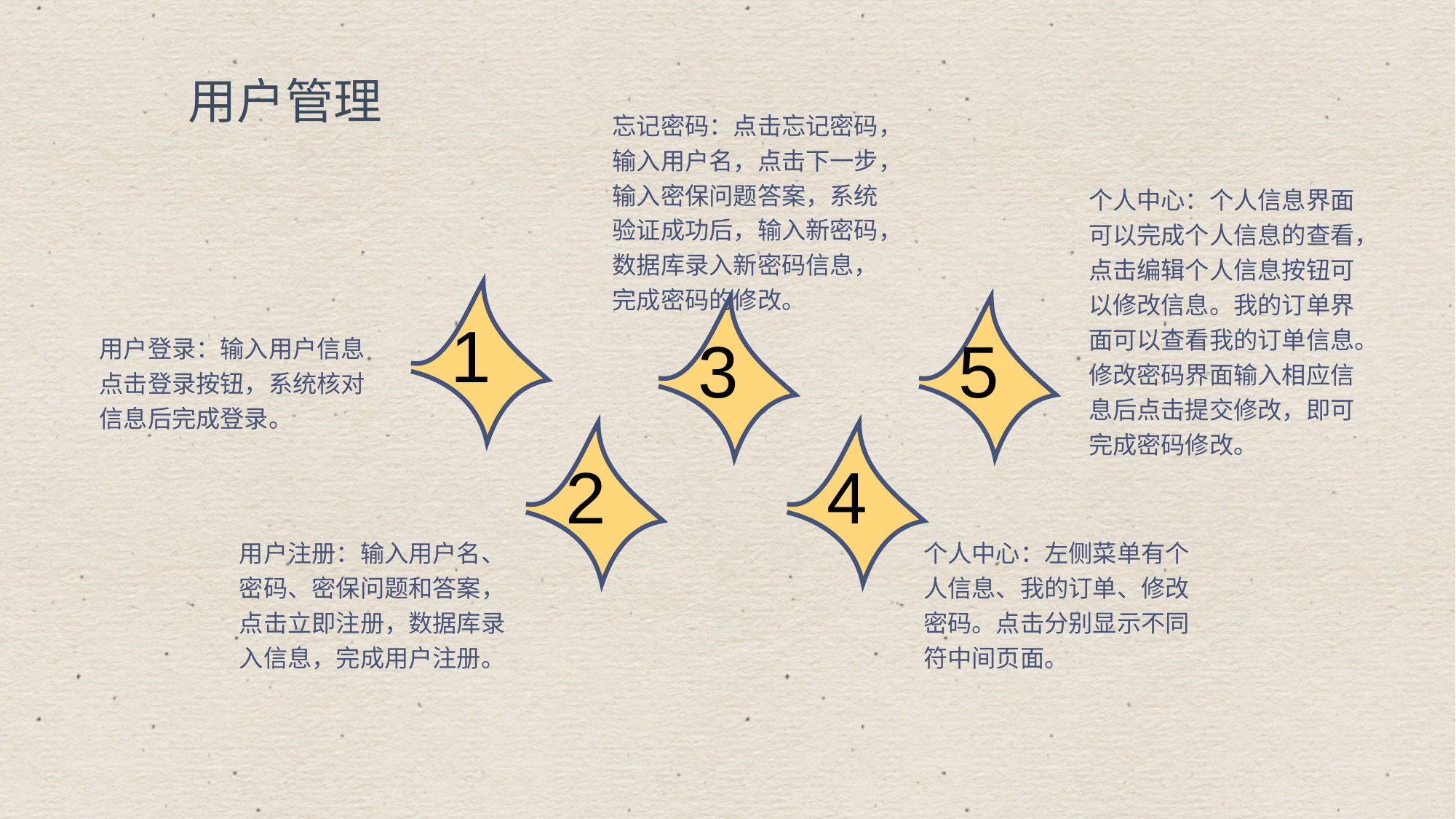

用户管理
忘记密码：点击忘记密码，输入用户名，点击下一步，输入密保问题答案，系统验证成功后，输入新密码，数据库录入新密码信息，完成密码的修改。
个人中心：个人信息界面可以完成个人信息的查看，点击编辑个人信息按钮可以修改信息。我的订单界面可以查看我的订单信息。修改密码界面输入相应信息后点击提交修改，即可完成密码修改。

1

3

5
用户登录：输入用户信息点击登录按钮，系统核对信息后完成登录。

2

4
用户注册：输入用户名、密码、密保问题和答案，点击立即注册，数据库录入信息，完成用户注册。
个人中心：左侧菜单有个人信息、我的订单、修改密码。点击分别显示不同符中间页面。